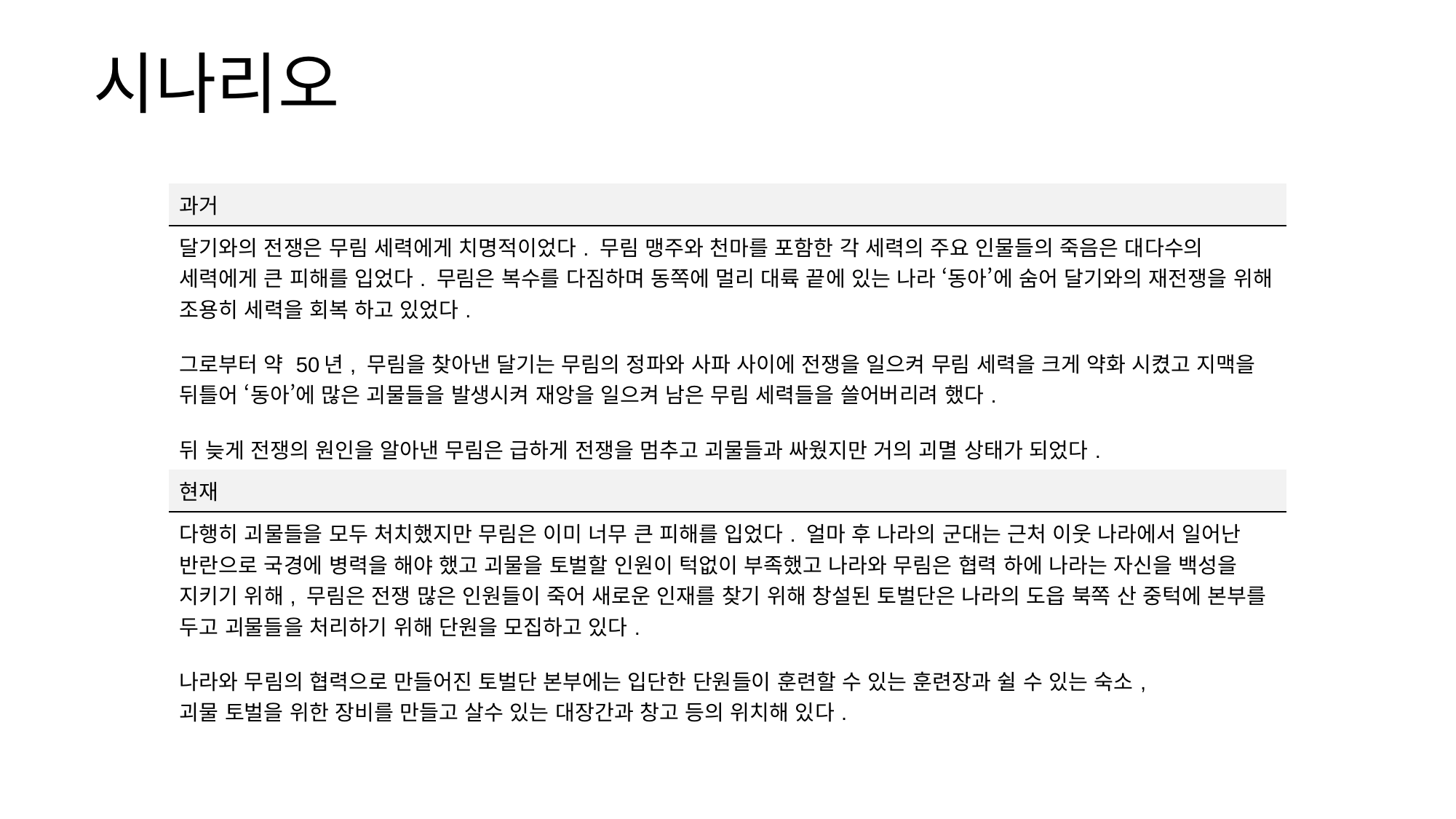

시나리오
| 과거 |
| --- |
| 달기와의 전쟁은 무림 세력에게 치명적이었다. 무림 맹주와 천마를 포함한 각 세력의 주요 인물들의 죽음은 대다수의 세력에게 큰 피해를 입었다. 무림은 복수를 다짐하며 동쪽에 멀리 대륙 끝에 있는 나라 ‘동아’에 숨어 달기와의 재전쟁을 위해 조용히 세력을 회복 하고 있었다. 그로부터 약 50년, 무림을 찾아낸 달기는 무림의 정파와 사파 사이에 전쟁을 일으켜 무림 세력을 크게 약화 시켰고 지맥을 뒤틀어 ‘동아’에 많은 괴물들을 발생시켜 재앙을 일으켜 남은 무림 세력들을 쓸어버리려 했다. 뒤 늦게 전쟁의 원인을 알아낸 무림은 급하게 전쟁을 멈추고 괴물들과 싸웠지만 거의 괴멸 상태가 되었다. |
| 현재 |
| 다행히 괴물들을 모두 처치했지만 무림은 이미 너무 큰 피해를 입었다. 얼마 후 나라의 군대는 근처 이웃 나라에서 일어난 반란으로 국경에 병력을 해야 했고 괴물을 토벌할 인원이 턱없이 부족했고 나라와 무림은 협력 하에 나라는 자신을 백성을 지키기 위해, 무림은 전쟁 많은 인원들이 죽어 새로운 인재를 찾기 위해 창설된 토벌단은 나라의 도읍 북쪽 산 중턱에 본부를 두고 괴물들을 처리하기 위해 단원을 모집하고 있다. 나라와 무림의 협력으로 만들어진 토벌단 본부에는 입단한 단원들이 훈련할 수 있는 훈련장과 쉴 수 있는 숙소, 괴물 토벌을 위한 장비를 만들고 살수 있는 대장간과 창고 등의 위치해 있다. |